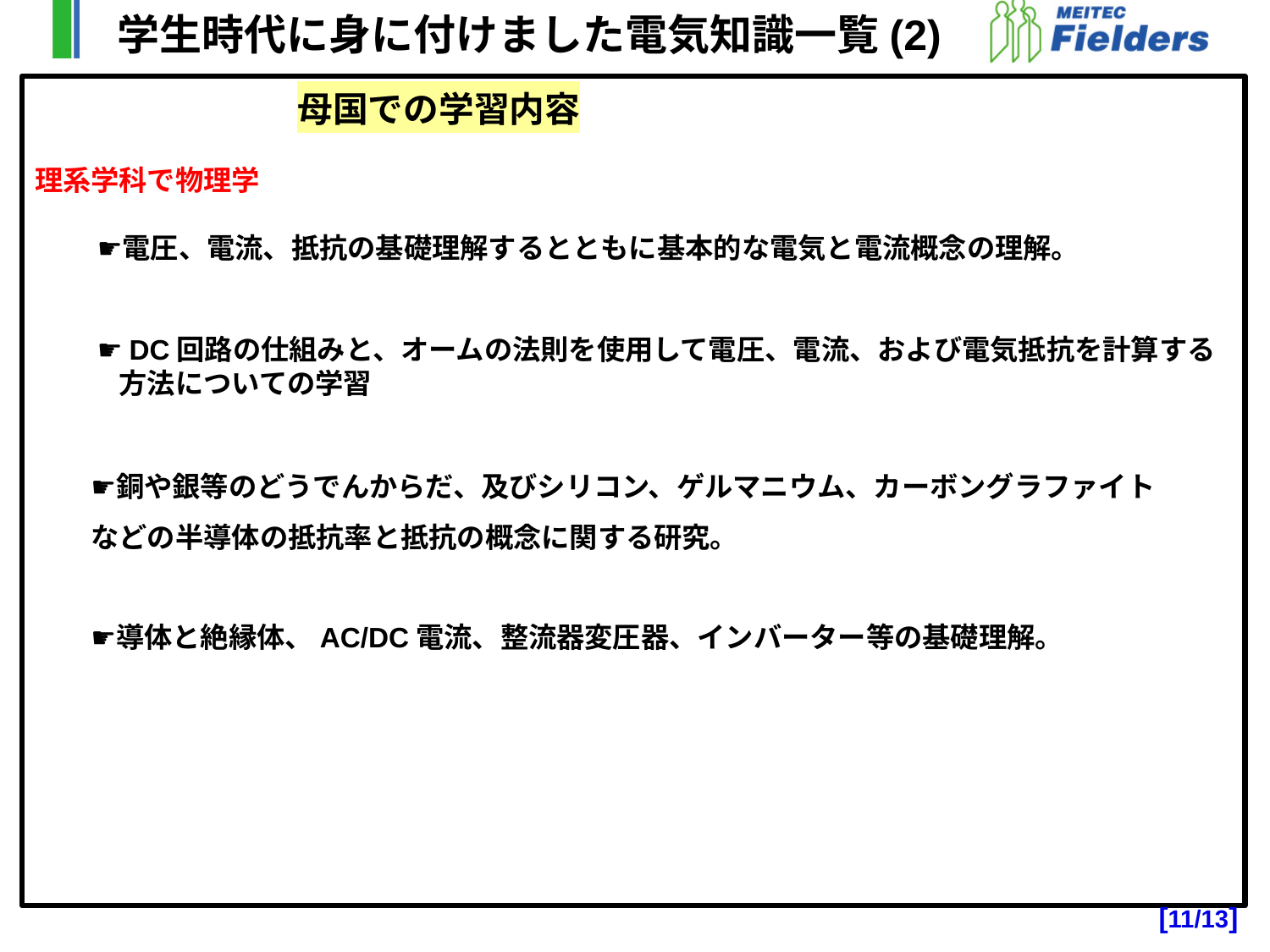

学生時代に身に付けました電気知識一覧(2)
理系学科で物理学

　　 ☛電圧、電流、抵抗の基礎理解するとともに基本的な電気と電流概念の理解。

　　 ☛DC回路の仕組みと、オームの法則を使用して電圧、電流、および電気抵抗を計算する
　　　方法についての学習

　　☛銅や銀等のどうでんからだ、及びシリコン、ゲルマニウム、カーボングラファイト
　　などの半導体の抵抗率と抵抗の概念に関する研究。

　　☛導体と絶縁体、AC/DC電流、整流器変圧器、インバーター等の基礎理解。

母国での学習内容
[11/13]